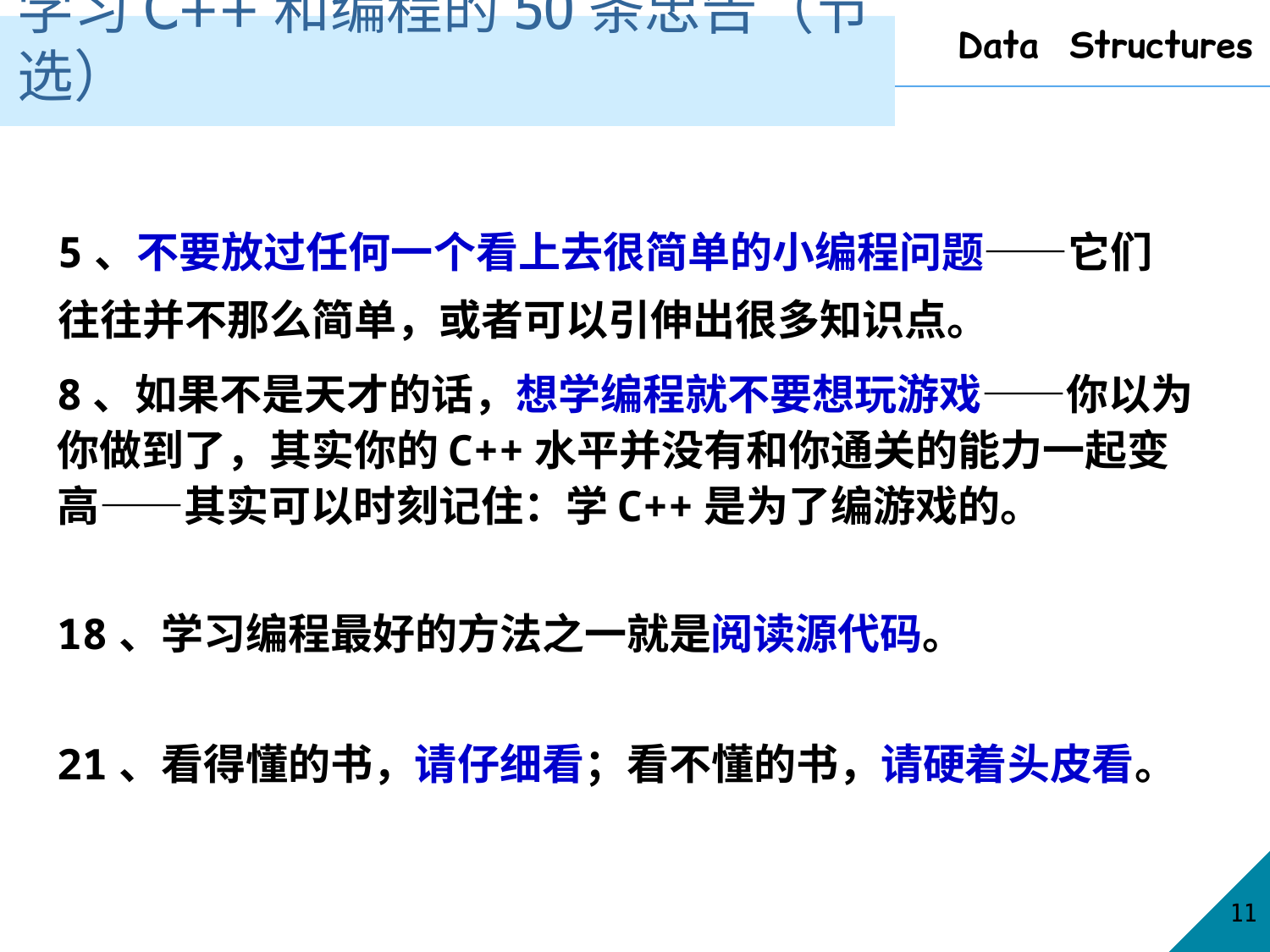

# 学习C++和编程的50条忠告（节选）

| 5、不要放过任何一个看上去很简单的小编程问题——它们往往并不那么简单，或者可以引伸出很多知识点。 |
| --- |
8、如果不是天才的话，想学编程就不要想玩游戏——你以为你做到了，其实你的C++水平并没有和你通关的能力一起变高——其实可以时刻记住：学C++是为了编游戏的。
18、学习编程最好的方法之一就是阅读源代码。
21、看得懂的书，请仔细看；看不懂的书，请硬着头皮看。
11